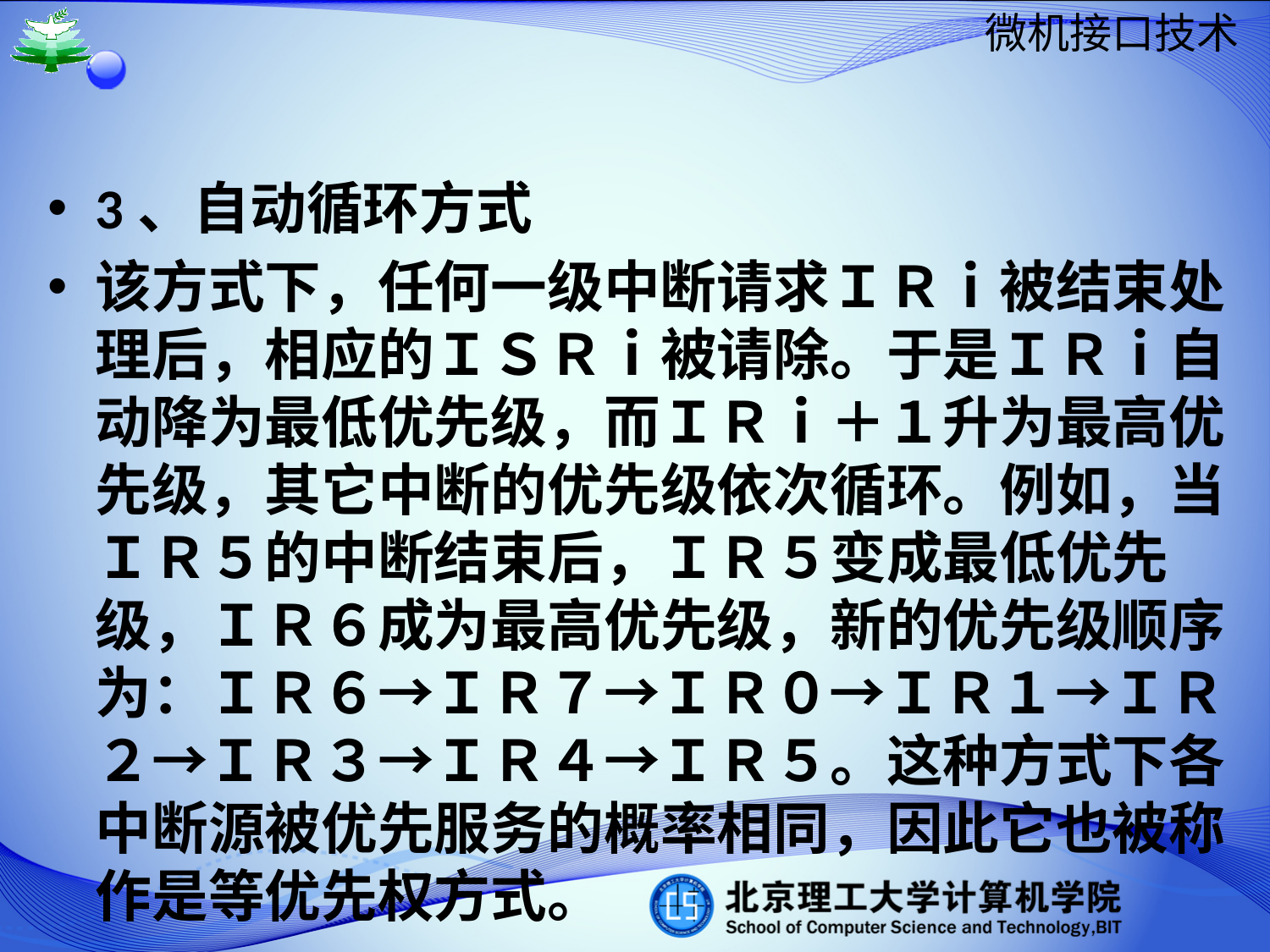

#
3、自动循环方式
该方式下，任何一级中断请求ＩＲｉ被结束处理后，相应的ＩＳＲｉ被请除。于是ＩＲｉ自动降为最低优先级，而ＩＲｉ＋１升为最高优先级，其它中断的优先级依次循环。例如，当ＩＲ５的中断结束后，ＩＲ５变成最低优先级，ＩＲ６成为最高优先级，新的优先级顺序为：ＩＲ６→ＩＲ７→ＩＲ０→ＩＲ１→ＩＲ２→ＩＲ３→ＩＲ４→ＩＲ５。这种方式下各中断源被优先服务的概率相同，因此它也被称作是等优先权方式。